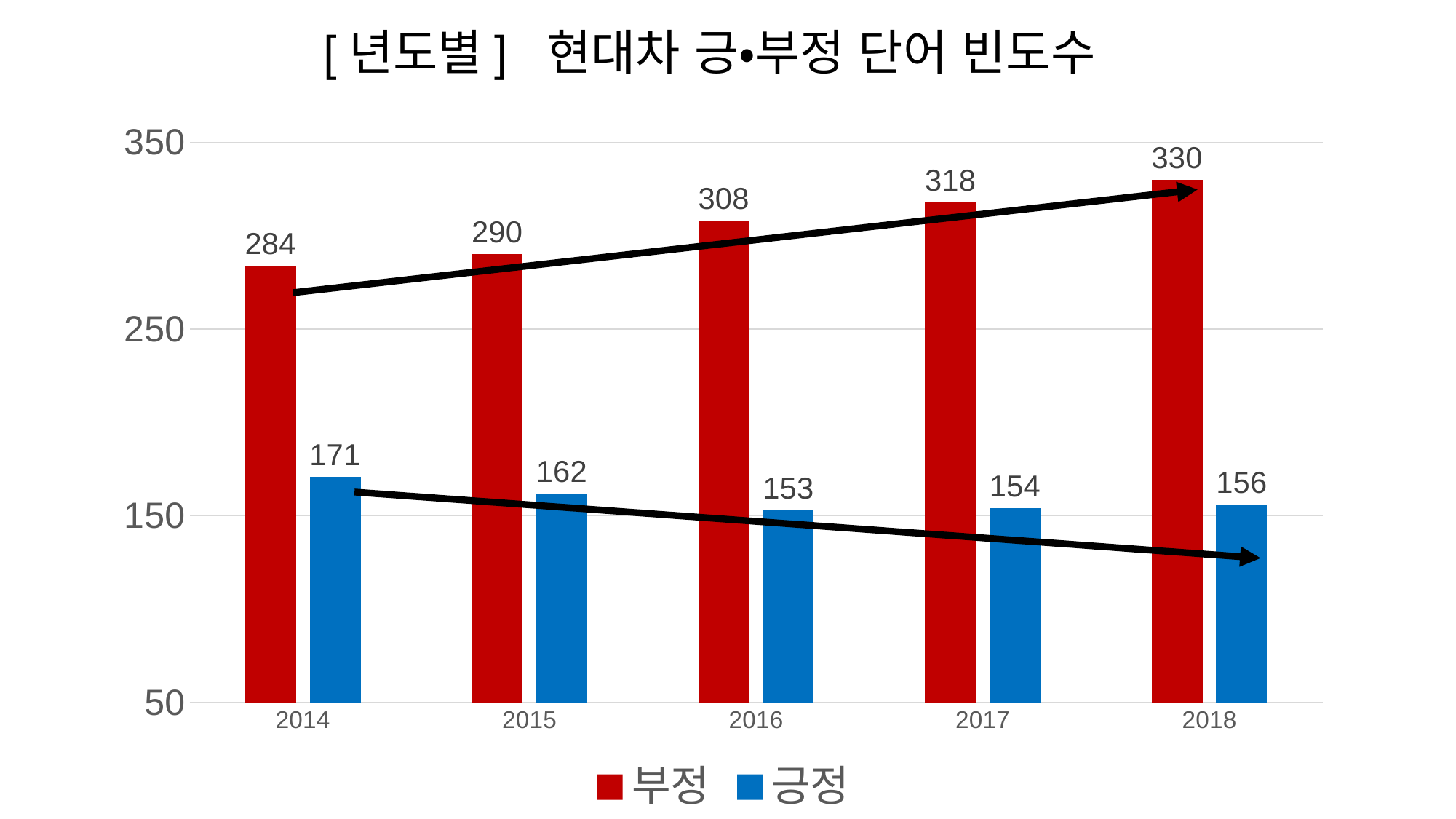

[년도별]  현대차 긍•부정 단어 빈도수

### Chart

| Category | 부정 | 긍정 |
|---|---|---|
| 2014 | 284.0 | 171.0 |
| 2015 | 290.0 | 162.0 |
| 2016 | 308.0 | 153.0 |
| 2017 | 318.0 | 154.0 |
| 2018 | 330.0 | 156.0 |